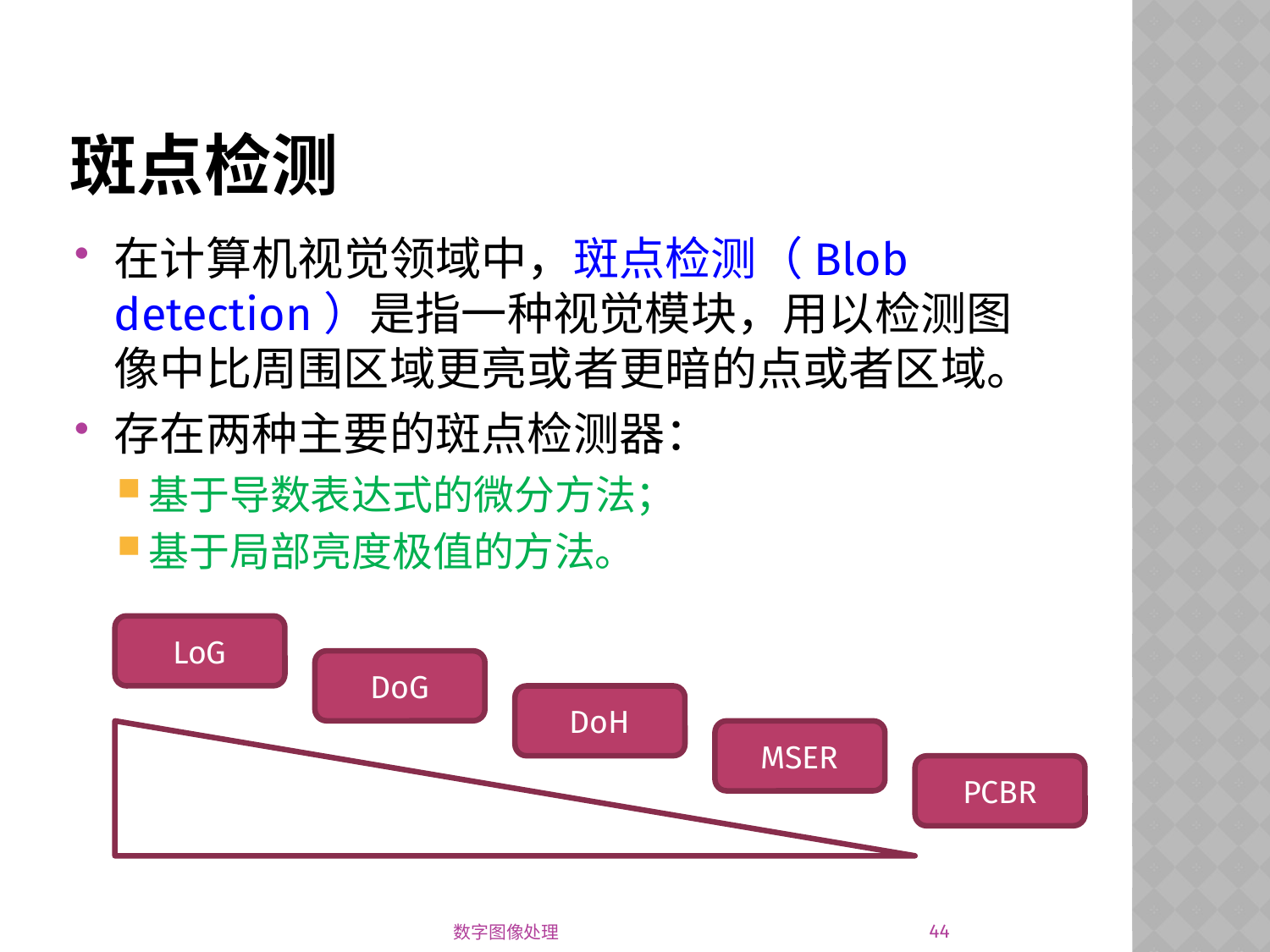

# 斑点检测
在计算机视觉领域中，斑点检测（Blob detection）是指一种视觉模块，用以检测图像中比周围区域更亮或者更暗的点或者区域。
存在两种主要的斑点检测器：
基于导数表达式的微分方法；
基于局部亮度极值的方法。
LoG
DoG
DoH

MSER
PCBR
44
数字图像处理